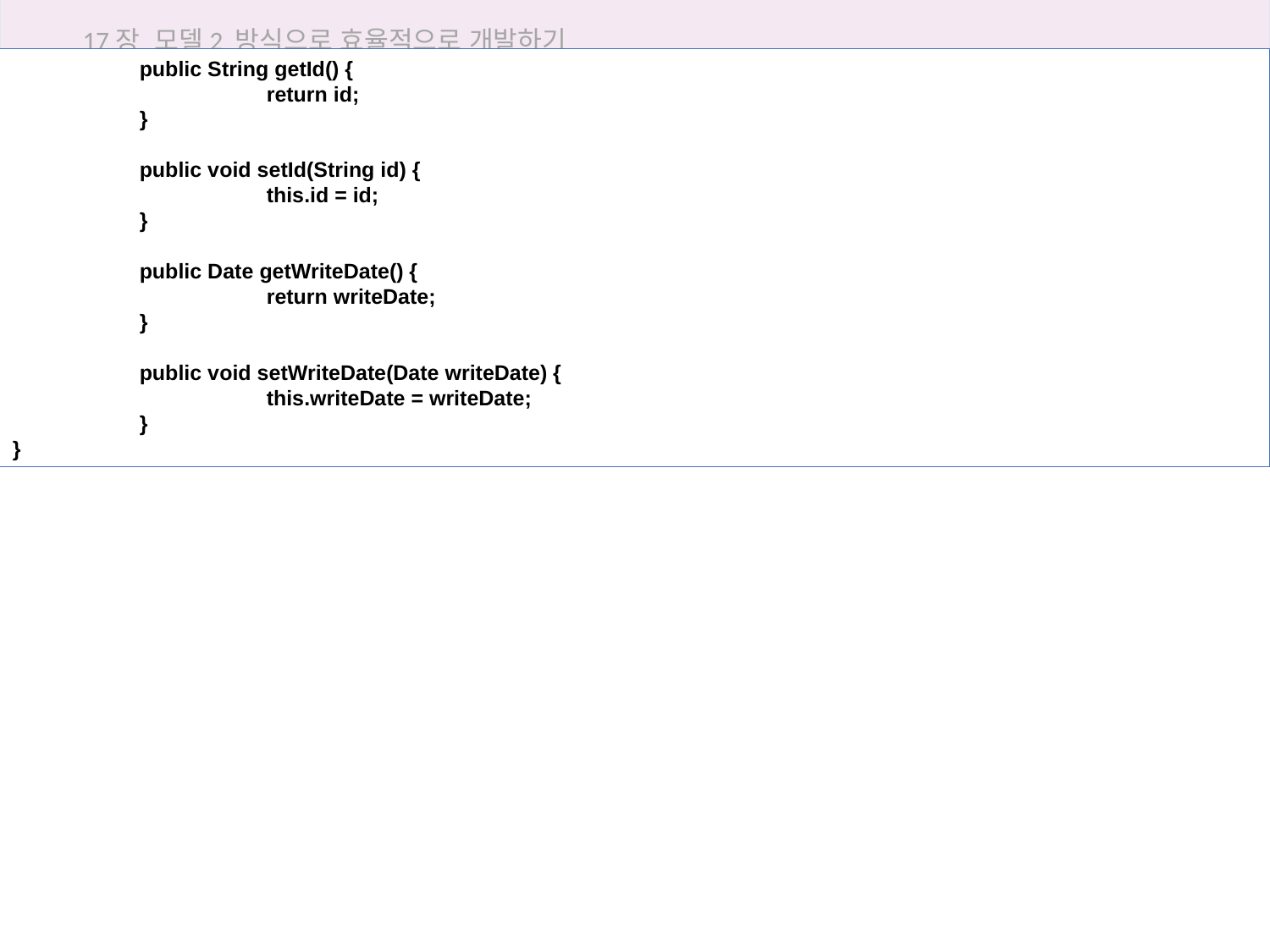

17장  모델2 방식으로 효율적으로 개발하기
	public String getId() {
		return id;
	}

	public void setId(String id) {
		this.id = id;
	}

	public Date getWriteDate() {
		return writeDate;
	}

	public void setWriteDate(Date writeDate) {
		this.writeDate = writeDate;
	}
}